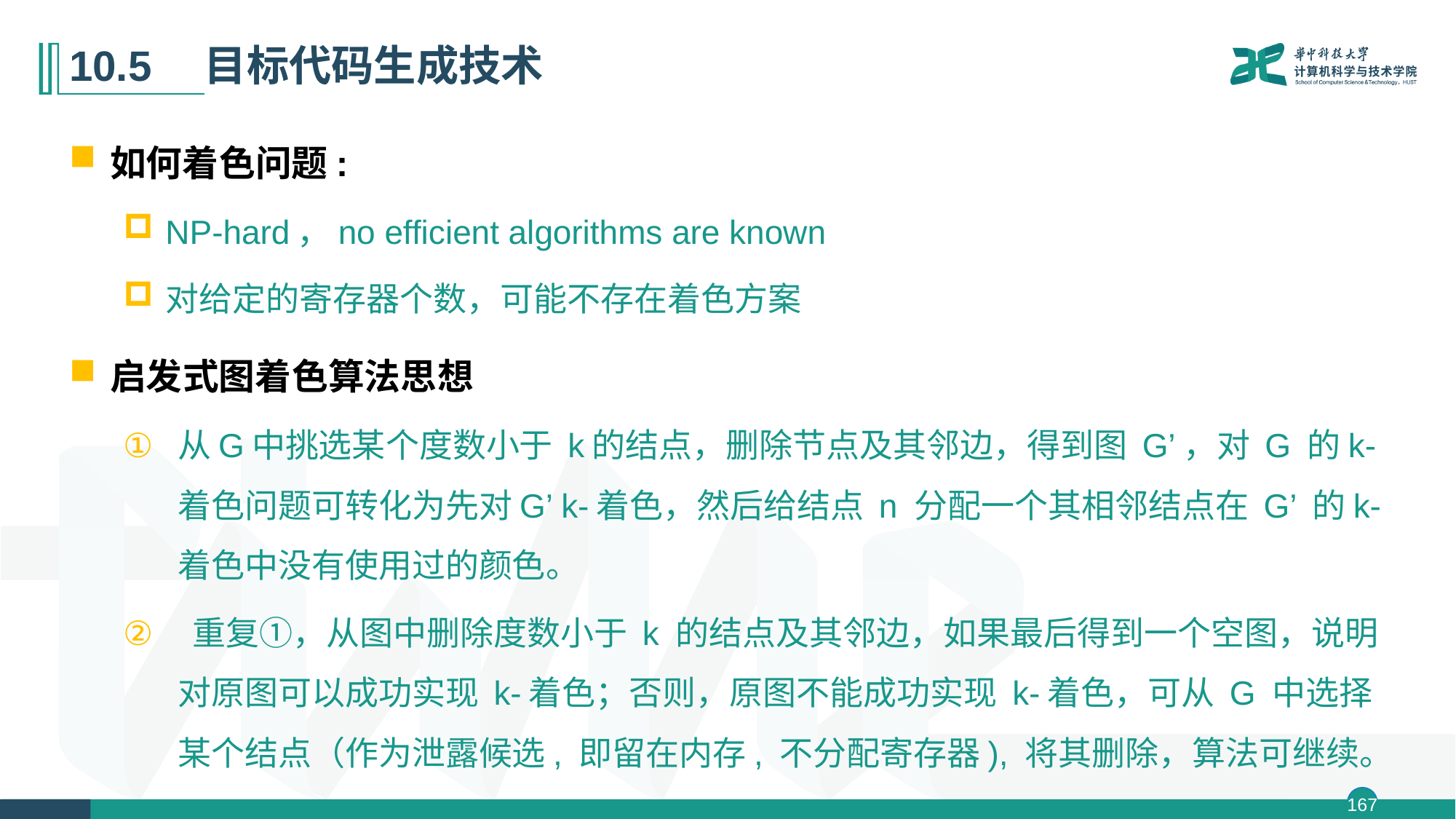

# 10.5　目标代码生成技术
如何着色问题:
NP-hard，no efficient algorithms are known
对给定的寄存器个数，可能不存在着色方案
启发式图着色算法思想
从G中挑选某个度数小于 k的结点，删除节点及其邻边，得到图 G’，对 G 的k-着色问题可转化为先对G’ k-着色，然后给结点 n 分配一个其相邻结点在 G’ 的k-着色中没有使用过的颜色。
 重复①，从图中删除度数小于 k 的结点及其邻边，如果最后得到一个空图，说明对原图可以成功实现 k-着色；否则，原图不能成功实现 k-着色，可从 G 中选择某个结点（作为泄露候选, 即留在内存, 不分配寄存器), 将其删除，算法可继续。